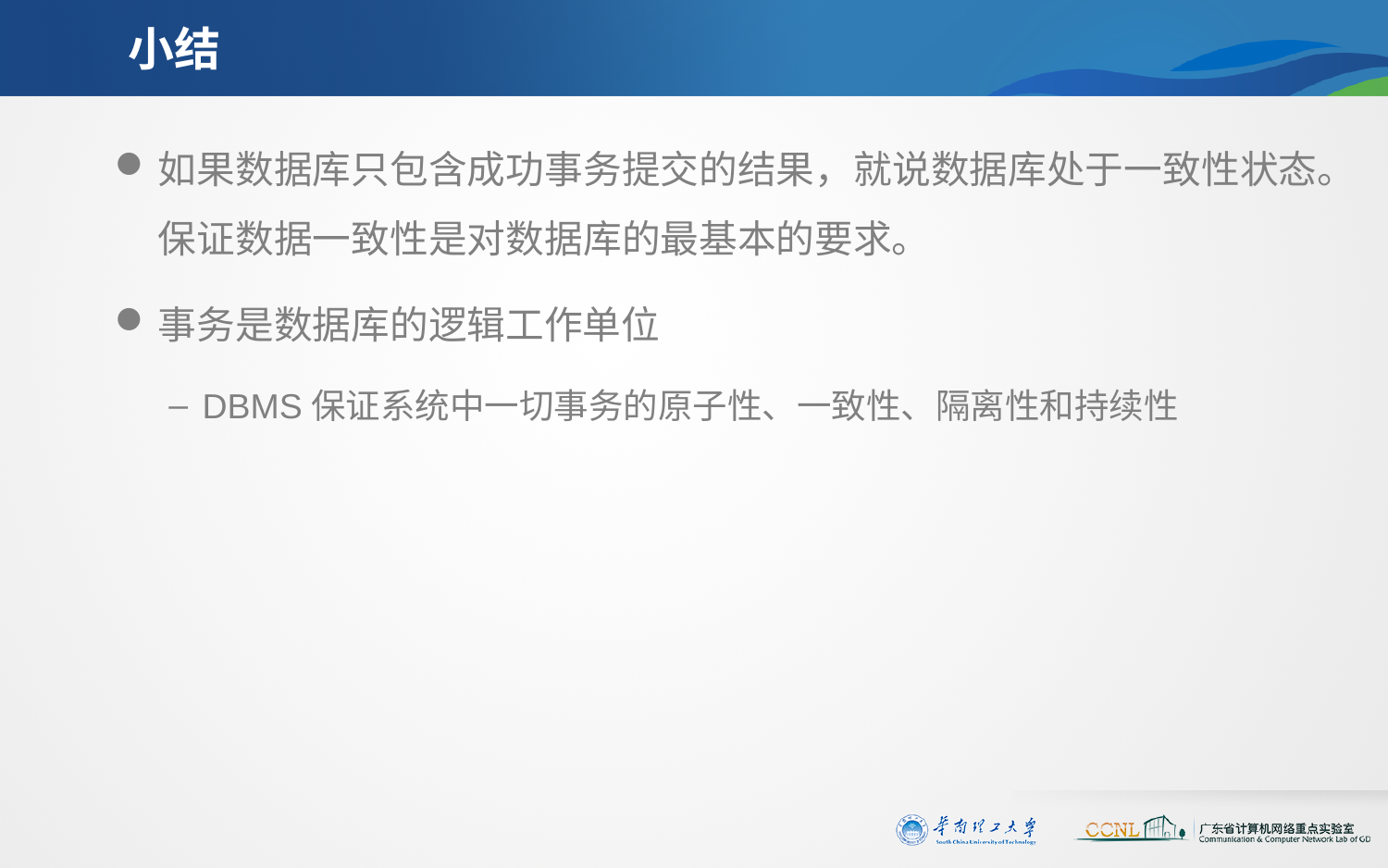

# 小结
如果数据库只包含成功事务提交的结果，就说数据库处于一致性状态。保证数据一致性是对数据库的最基本的要求。
事务是数据库的逻辑工作单位
DBMS保证系统中一切事务的原子性、一致性、隔离性和持续性